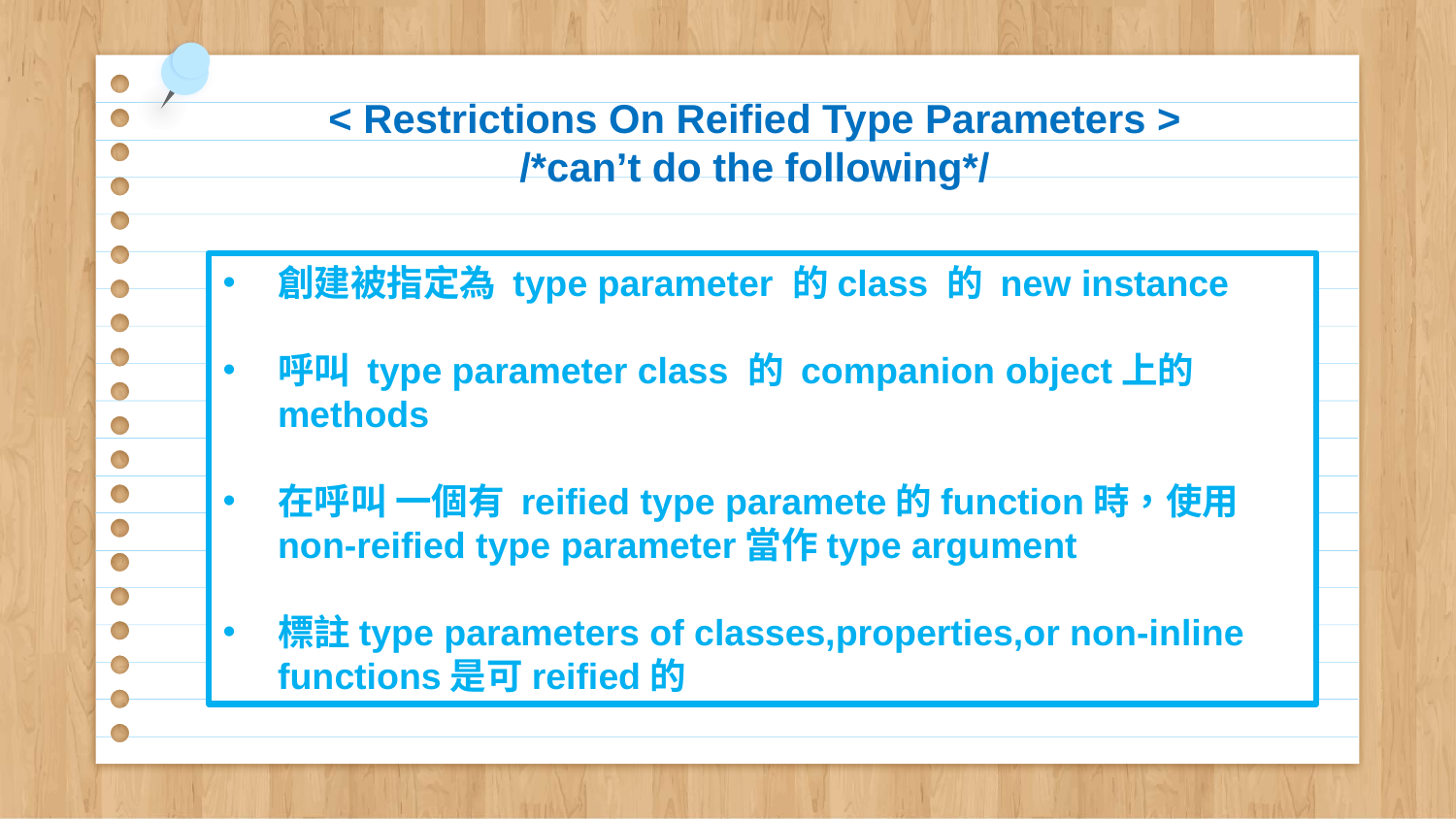

# < Restrictions On Reified Type Parameters > /*can’t do the following*/
創建被指定為 type parameter 的class 的 new instance

呼叫 type parameter class 的 companion object上的methods

在呼叫 一個有 reified type paramete的function時，使用non-reified type parameter當作type argument

標註type parameters of classes,properties,or non-inline functions是可reified的